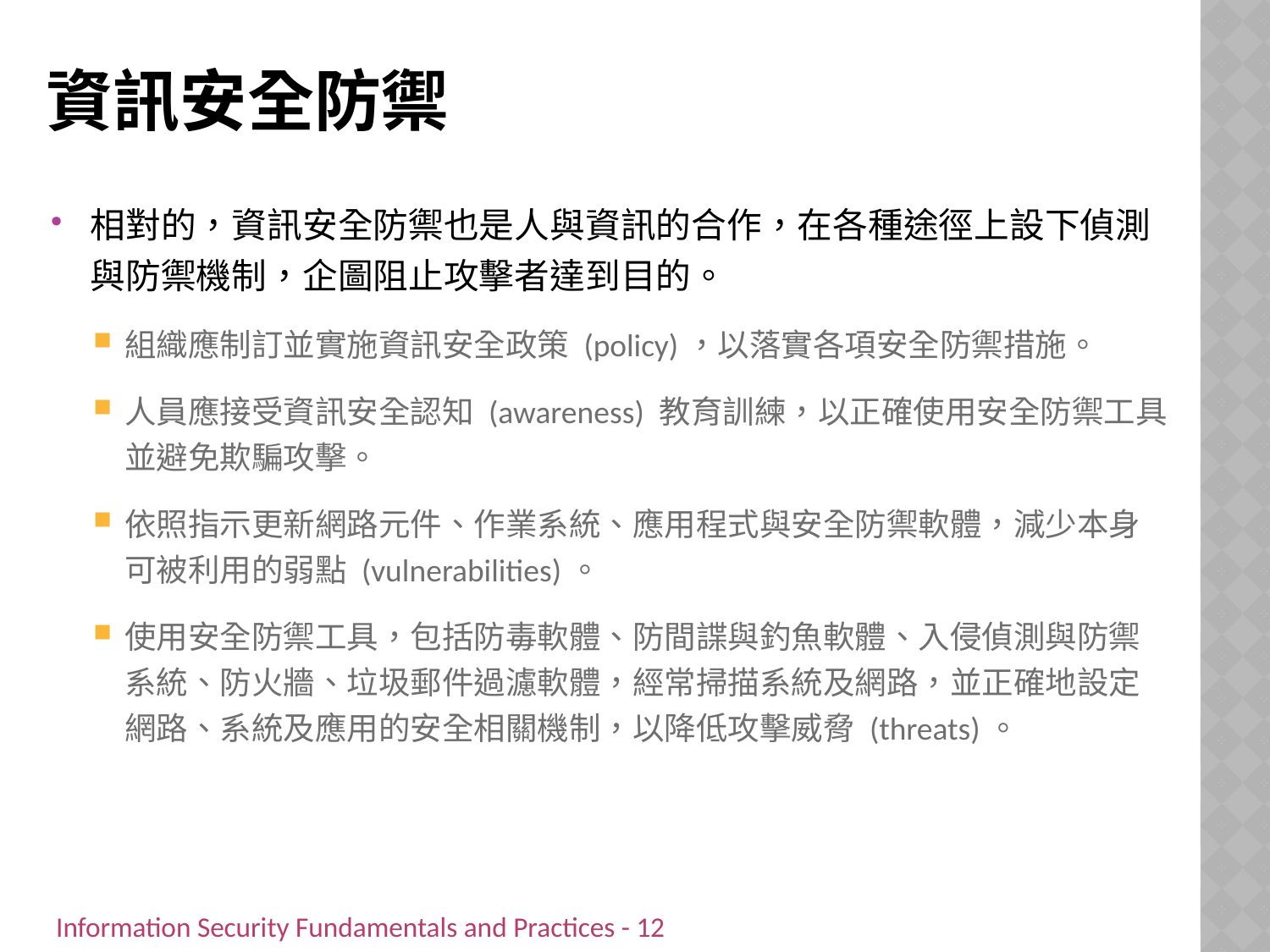

# 資訊安全防禦
相對的，資訊安全防禦也是人與資訊的合作，在各種途徑上設下偵測與防禦機制，企圖阻止攻擊者達到目的。
組織應制訂並實施資訊安全政策 (policy)，以落實各項安全防禦措施。
人員應接受資訊安全認知 (awareness) 教育訓練，以正確使用安全防禦工具並避免欺騙攻擊。
依照指示更新網路元件、作業系統、應用程式與安全防禦軟體，減少本身可被利用的弱點 (vulnerabilities)。
使用安全防禦工具，包括防毒軟體、防間諜與釣魚軟體、入侵偵測與防禦系統、防火牆、垃圾郵件過濾軟體，經常掃描系統及網路，並正確地設定網路、系統及應用的安全相關機制，以降低攻擊威脅 (threats)。